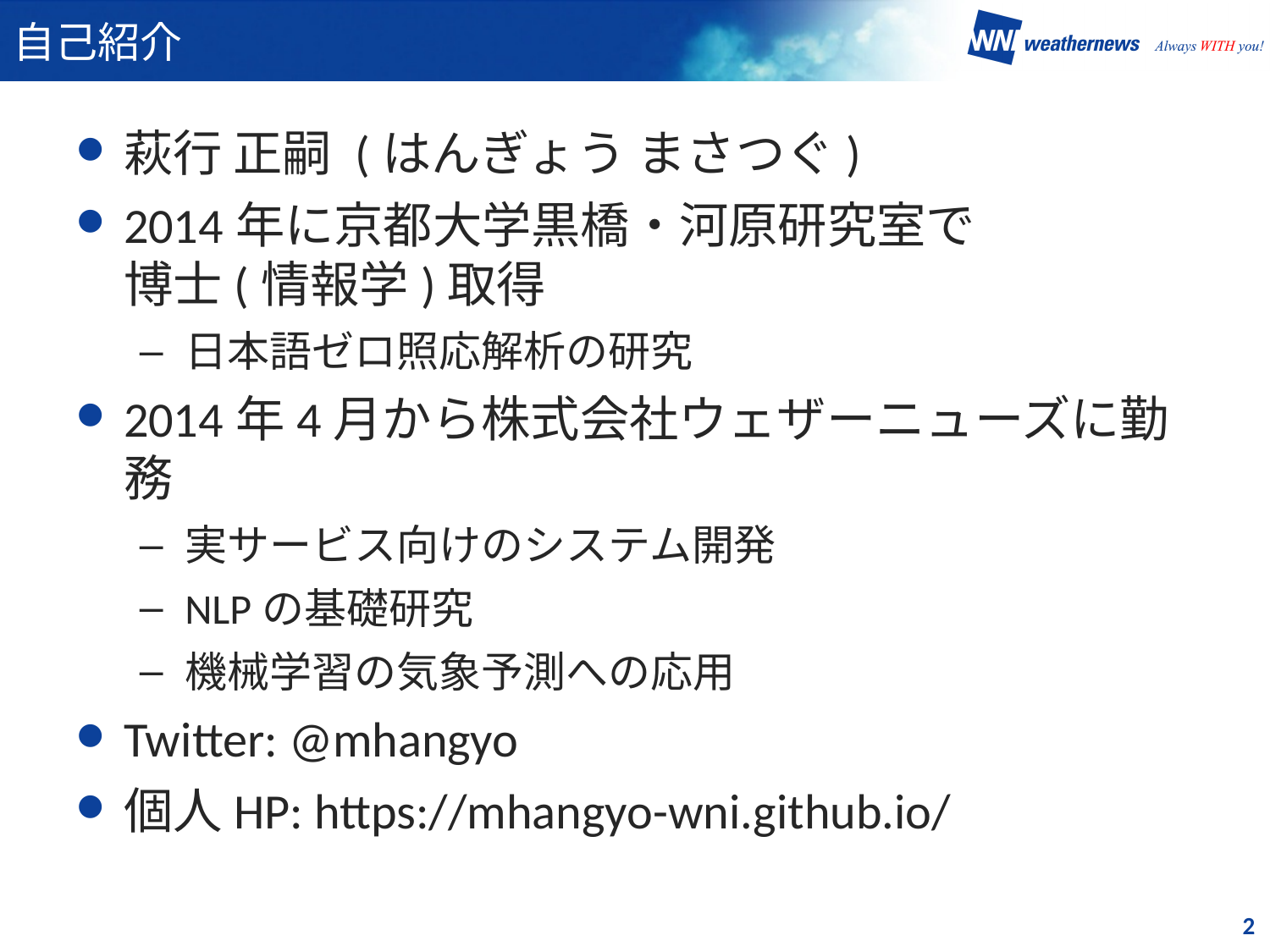

# 自己紹介
萩行 正嗣 (はんぎょう まさつぐ)
2014年に京都大学黒橋・河原研究室で
博士(情報学)取得
日本語ゼロ照応解析の研究
2014年4月から株式会社ウェザーニューズに勤務
実サービス向けのシステム開発
NLPの基礎研究
機械学習の気象予測への応用
Twitter: @mhangyo
個人HP: https://mhangyo-wni.github.io/
2